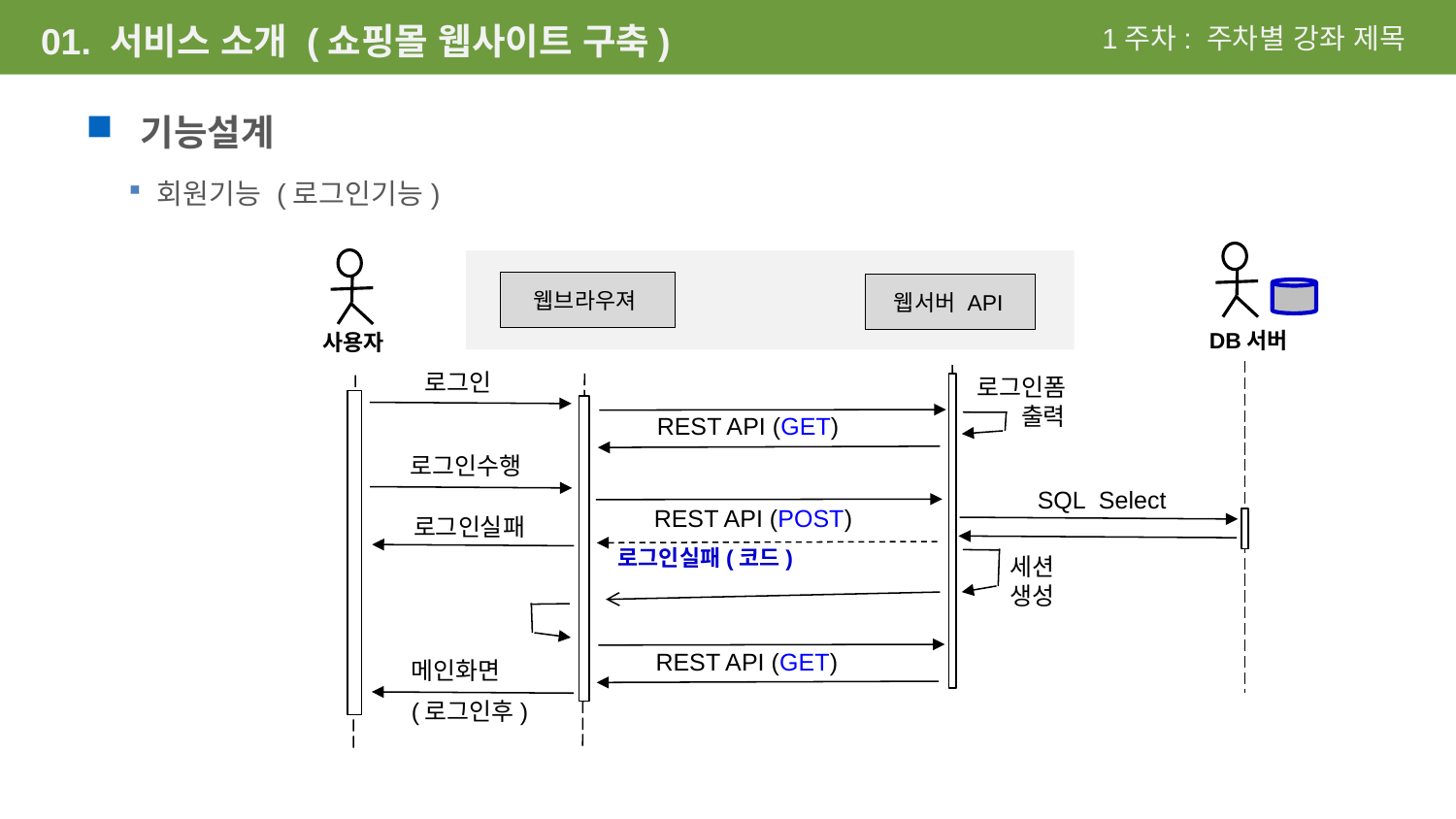

1주차: 주차별 강좌 제목
01. 서비스 소개 (쇼핑몰 웹사이트 구축)
기능설계
회원기능 (로그인기능)

웹브라우져
웹서버 API
DB서버
사용자
로그인
로그인폼
출력

REST API (GET)
로그인수행
 SQL  Select
REST API (POST)
로그인실패

로그인실패(코드)
세션
생성
REST API (GET)
메인화면
(로그인후)